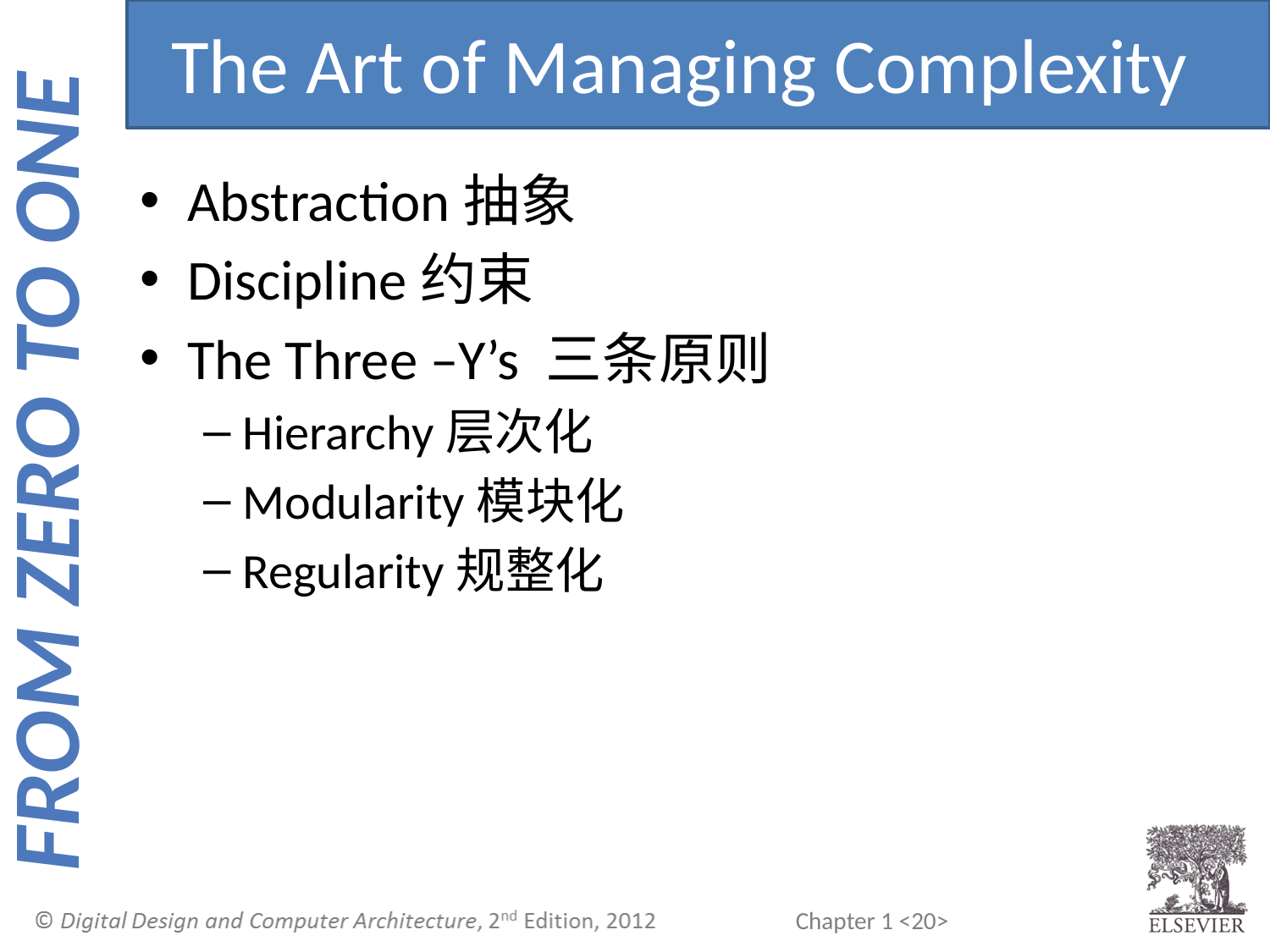

The Art of Managing Complexity
Abstraction抽象
Discipline约束
The Three –Y’s 三条原则
Hierarchy层次化
Modularity模块化
Regularity规整化